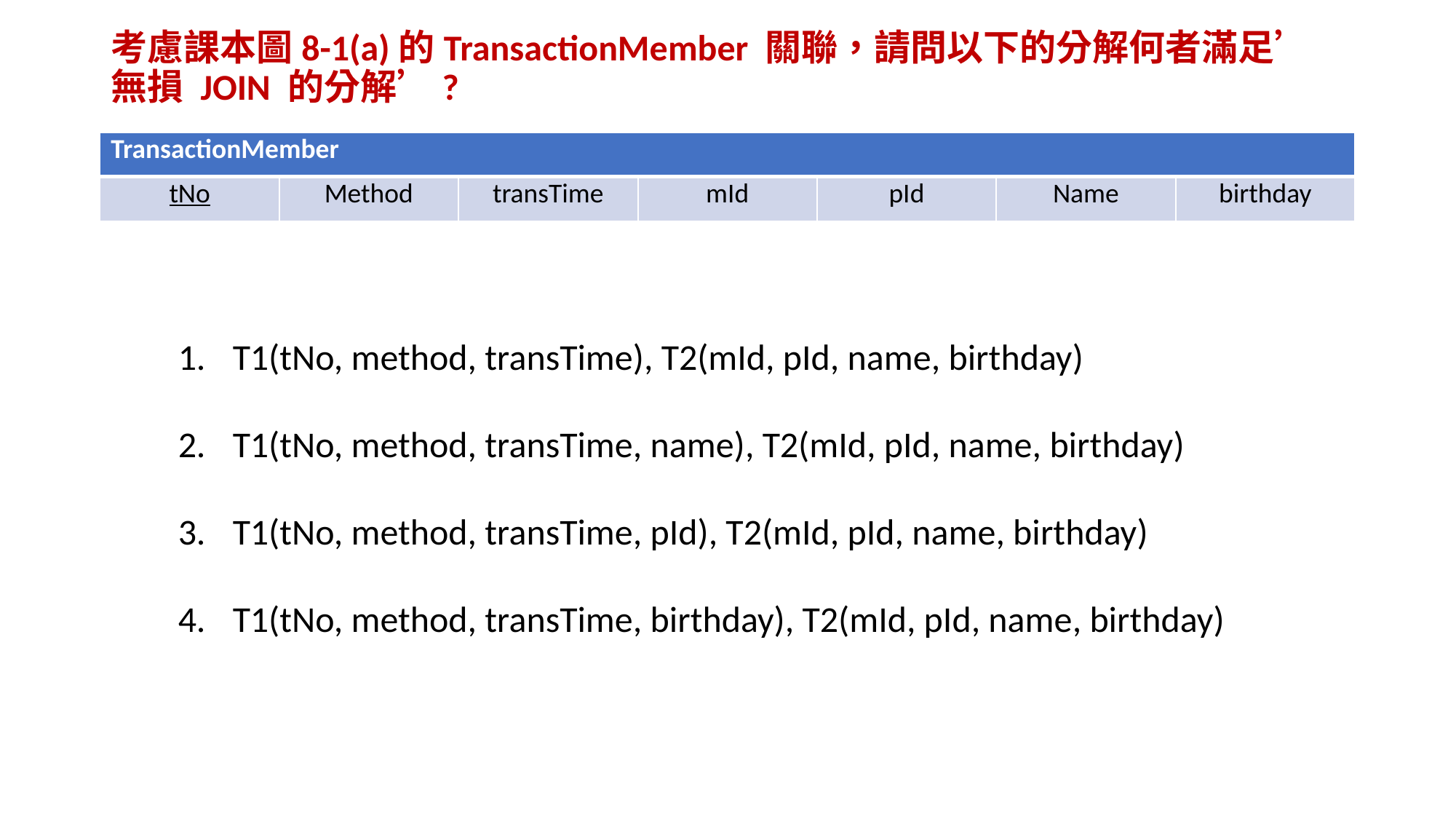

# 考慮課本圖8-1(a)的TransactionMember 關聯，請問以下的分解何者滿足’無損 JOIN 的分解’?
| TransactionMember |  |  |  |  |  |  |
| --- | --- | --- | --- | --- | --- | --- |
| tNo | Method | transTime | mId | pId | Name | birthday |
T1(tNo, method, transTime), T2(mId, pId, name, birthday)
T1(tNo, method, transTime, name), T2(mId, pId, name, birthday)
T1(tNo, method, transTime, pId), T2(mId, pId, name, birthday)
T1(tNo, method, transTime, birthday), T2(mId, pId, name, birthday)